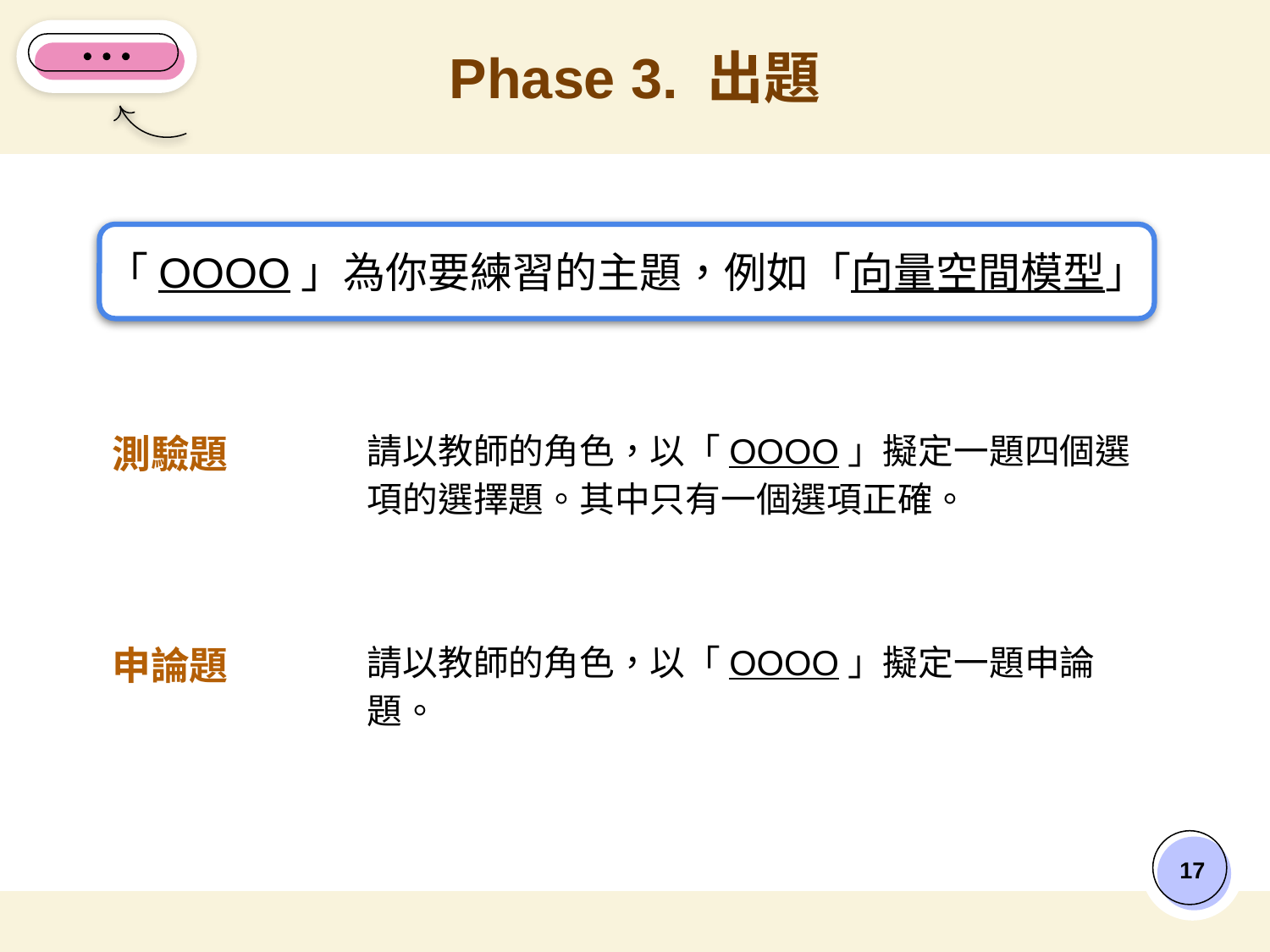

# Phase 3. 出題
「OOOO」為你要練習的主題，例如「向量空間模型」
請以教師的角色，以「OOOO」擬定一題四個選項的選擇題。其中只有一個選項正確。
測驗題
申論題

請以教師的角色，以「OOOO」擬定一題申論題。
17